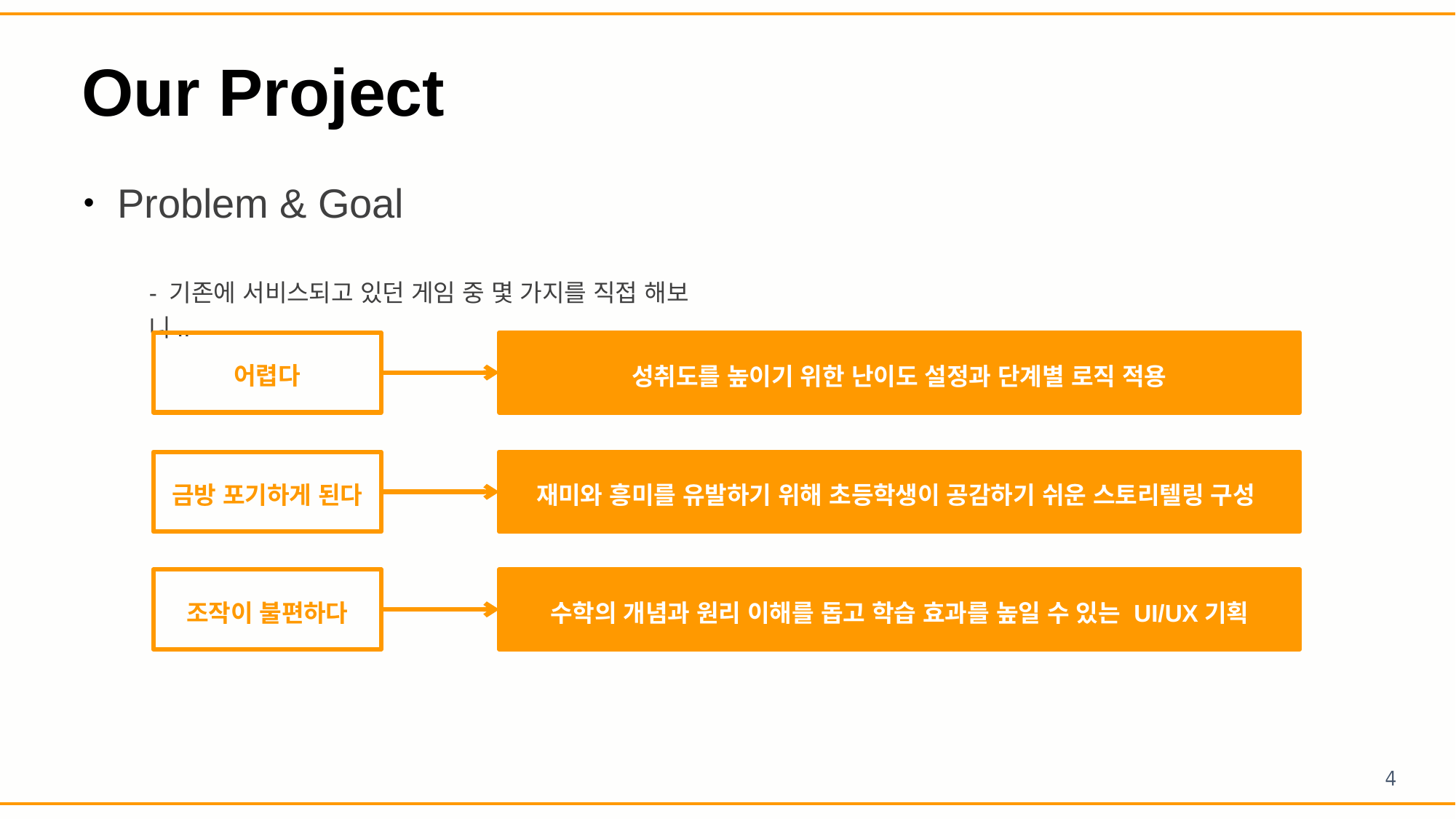

# Our Project
Problem & Goal
- 기존에 서비스되고 있던 게임 중 몇 가지를 직접 해보니..
어렵다
성취도를 높이기 위한 난이도 설정과 단계별 로직 적용
금방 포기하게 된다
재미와 흥미를 유발하기 위해 초등학생이 공감하기 쉬운 스토리텔링 구성
조작이 불편하다
수학의 개념과 원리 이해를 돕고 학습 효과를 높일 수 있는 UI/UX기획
4